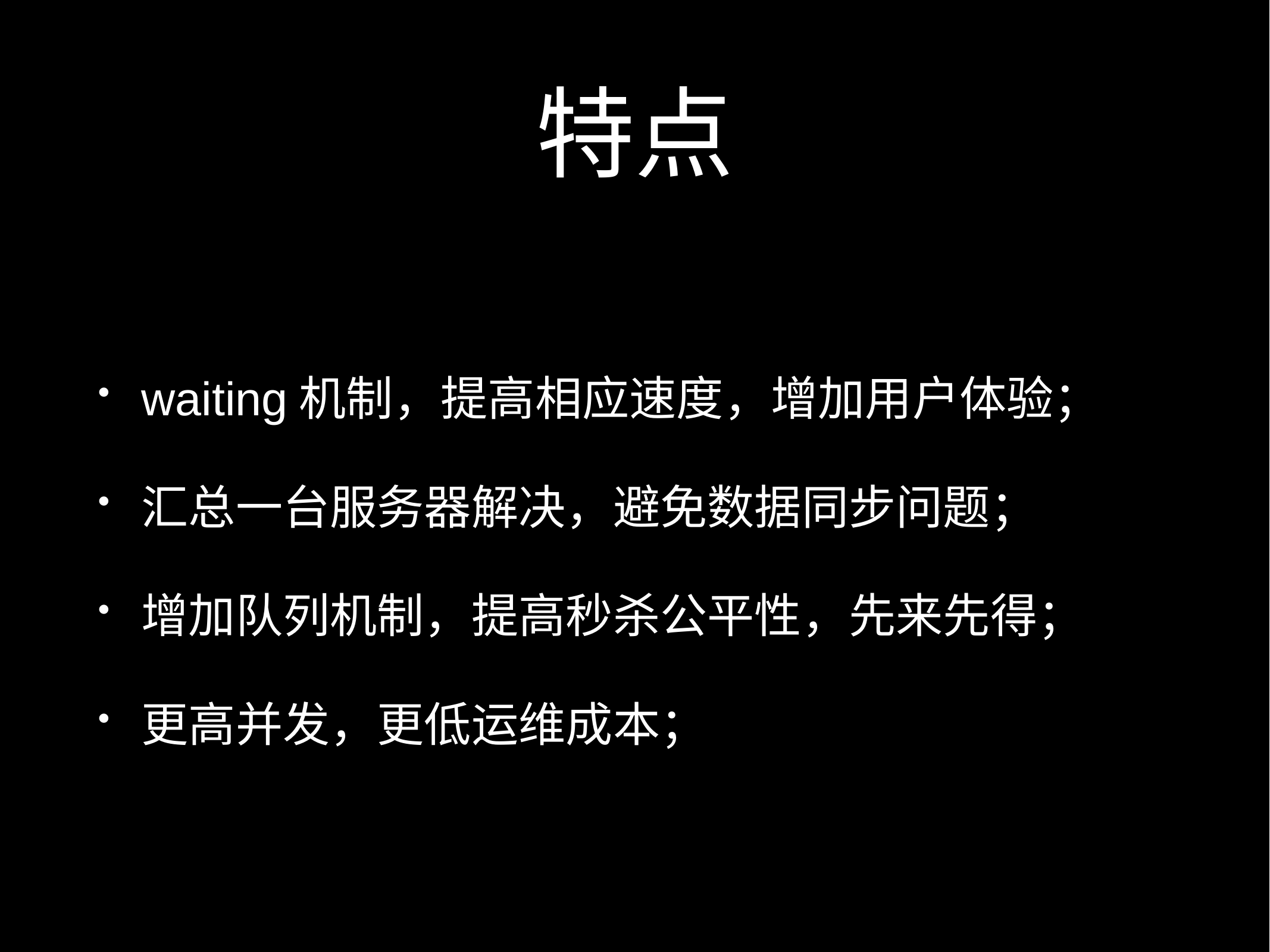

# 特点
waiting机制，提高相应速度，增加用户体验；
汇总一台服务器解决，避免数据同步问题；
增加队列机制，提高秒杀公平性，先来先得；
更高并发，更低运维成本；